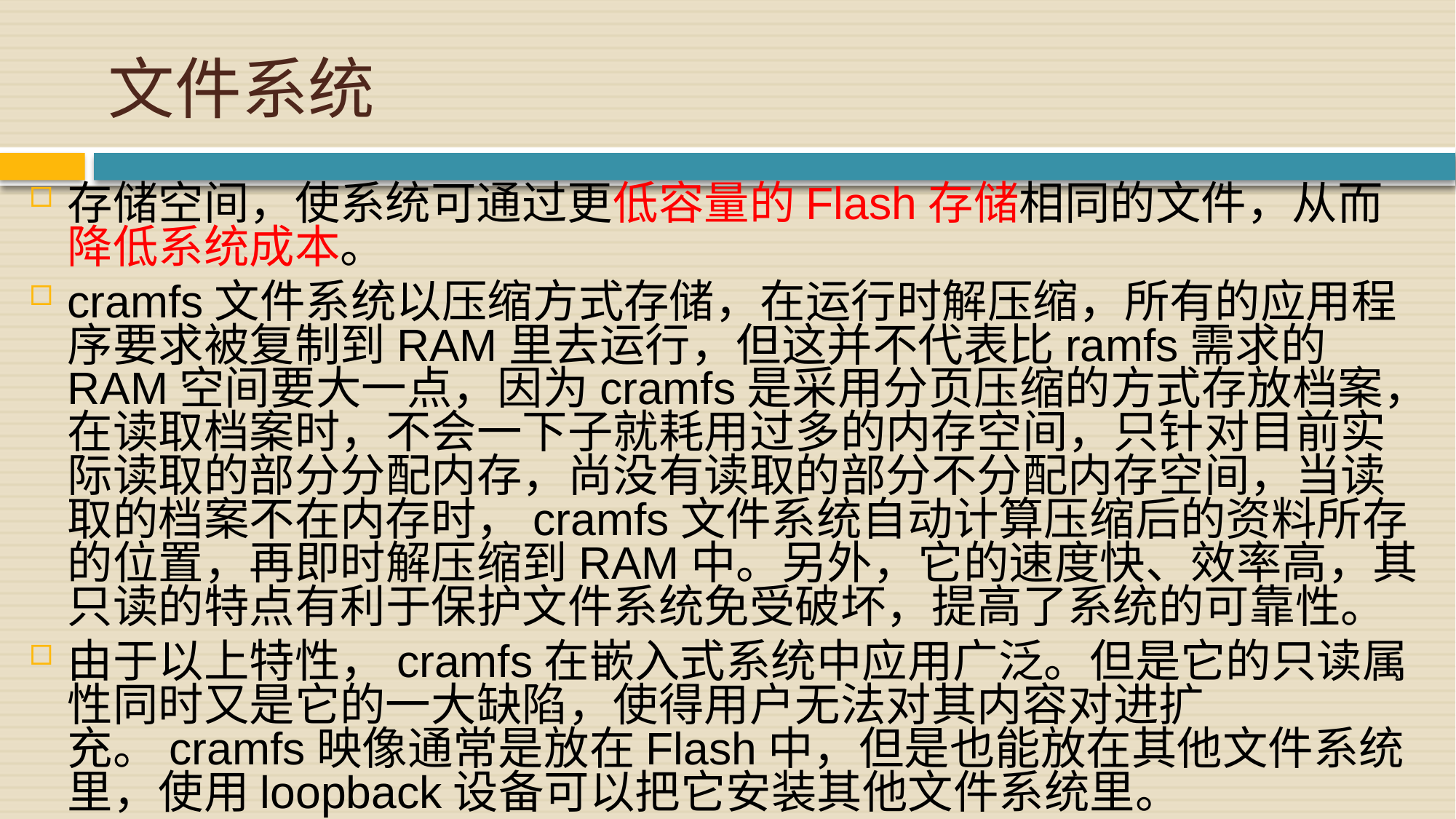

# 文件系统
存储空间，使系统可通过更低容量的Flash存储相同的文件，从而降低系统成本。
cramfs文件系统以压缩方式存储，在运行时解压缩，所有的应用程序要求被复制到RAM里去运行，但这并不代表比ramfs需求的RAM空间要大一点，因为cramfs是采用分页压缩的方式存放档案，在读取档案时，不会一下子就耗用过多的内存空间，只针对目前实际读取的部分分配内存，尚没有读取的部分不分配内存空间，当读取的档案不在内存时，cramfs文件系统自动计算压缩后的资料所存的位置，再即时解压缩到RAM中。另外，它的速度快、效率高，其只读的特点有利于保护文件系统免受破坏，提高了系统的可靠性。
由于以上特性，cramfs在嵌入式系统中应用广泛。但是它的只读属性同时又是它的一大缺陷，使得用户无法对其内容对进扩充。cramfs映像通常是放在Flash中，但是也能放在其他文件系统里，使用loopback设备可以把它安装其他文件系统里。